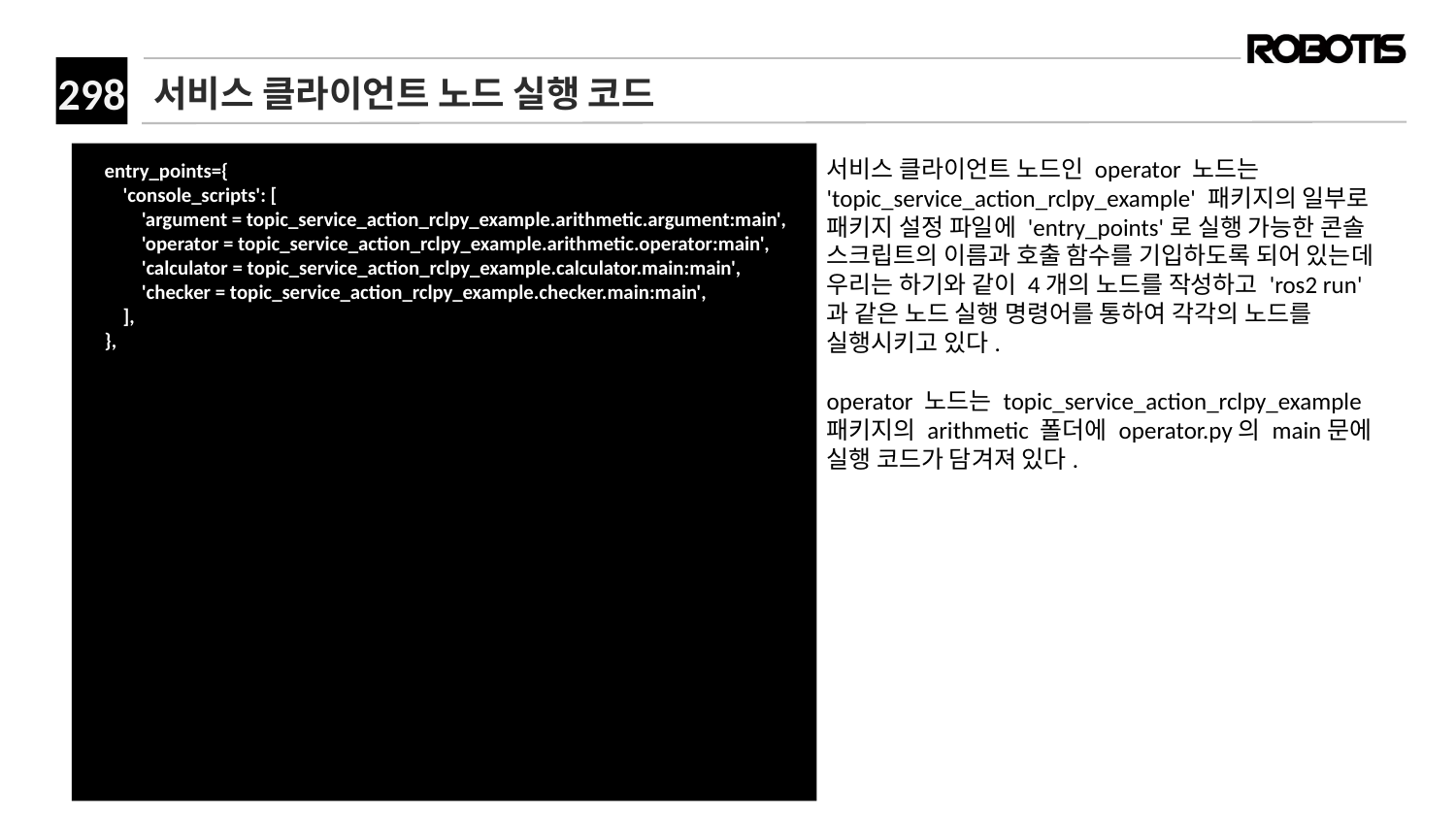

# 서비스 클라이언트 노드 실행 코드
    entry_points={
        'console_scripts': [
            'argument = topic_service_action_rclpy_example.arithmetic.argument:main',
            'operator = topic_service_action_rclpy_example.arithmetic.operator:main',
            'calculator = topic_service_action_rclpy_example.calculator.main:main',
            'checker = topic_service_action_rclpy_example.checker.main:main',
        ],
    },

서비스 클라이언트 노드인 operator 노드는 'topic_service_action_rclpy_example' 패키지의 일부로 패키지 설정 파일에 'entry_points'로 실행 가능한 콘솔 스크립트의 이름과 호출 함수를 기입하도록 되어 있는데 우리는 하기와 같이 4개의 노드를 작성하고 'ros2 run' 과 같은 노드 실행 명령어를 통하여 각각의 노드를 실행시키고 있다.

operator 노드는 topic_service_action_rclpy_example 패키지의 arithmetic 폴더에 operator.py의 main문에 실행 코드가 담겨져 있다.